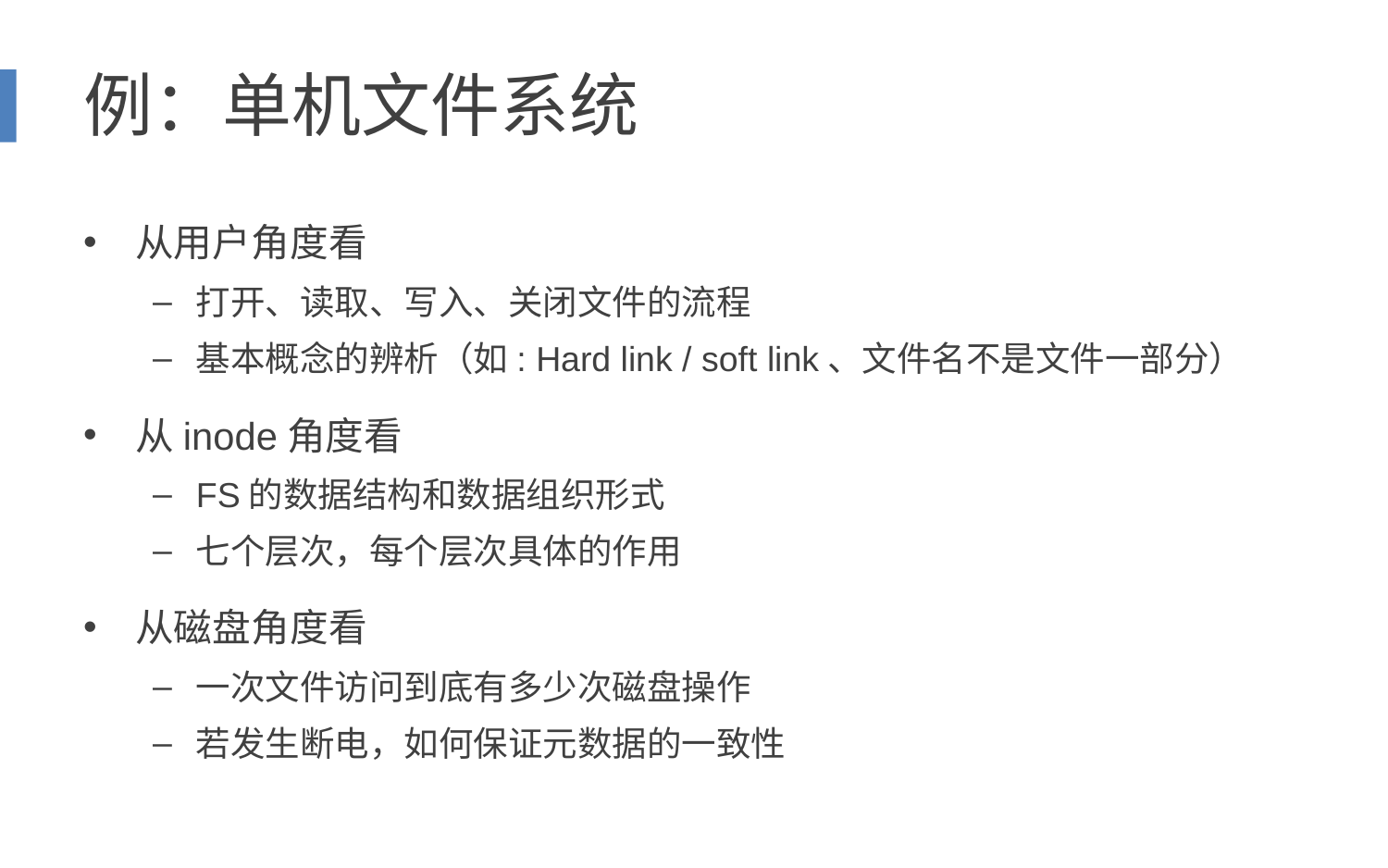

# 例：单机文件系统
从用户角度看
打开、读取、写入、关闭文件的流程
基本概念的辨析（如: Hard link / soft link、文件名不是文件一部分）
从inode角度看
FS的数据结构和数据组织形式
七个层次，每个层次具体的作用
从磁盘角度看
一次文件访问到底有多少次磁盘操作
若发生断电，如何保证元数据的一致性